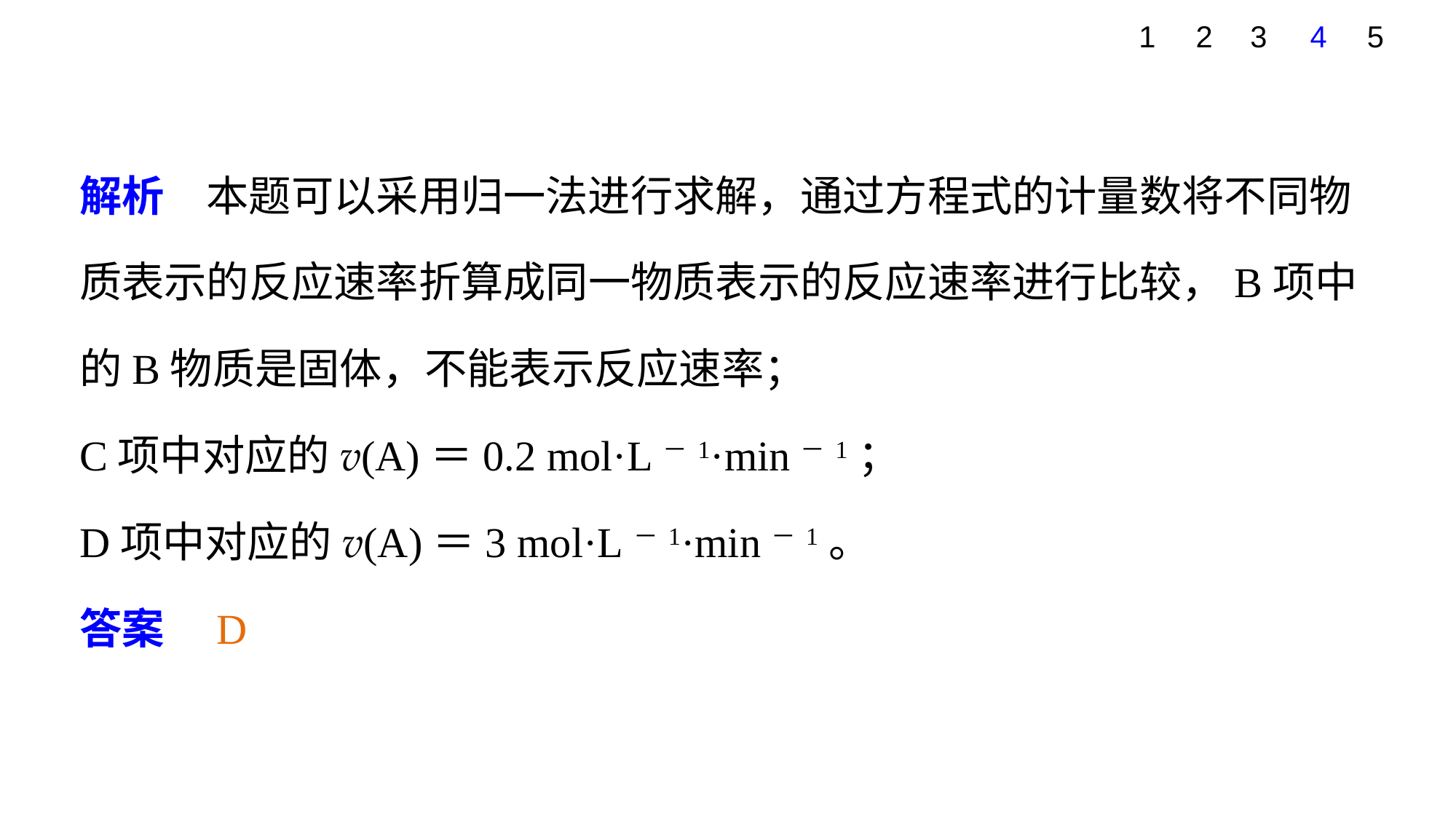

1
2
3
4
5
解析　本题可以采用归一法进行求解，通过方程式的计量数将不同物质表示的反应速率折算成同一物质表示的反应速率进行比较，B项中的B物质是固体，不能表示反应速率；
C项中对应的v(A)＝0.2 mol·L－1·min－1；
D项中对应的v(A)＝3 mol·L－1·min－1。
答案　D